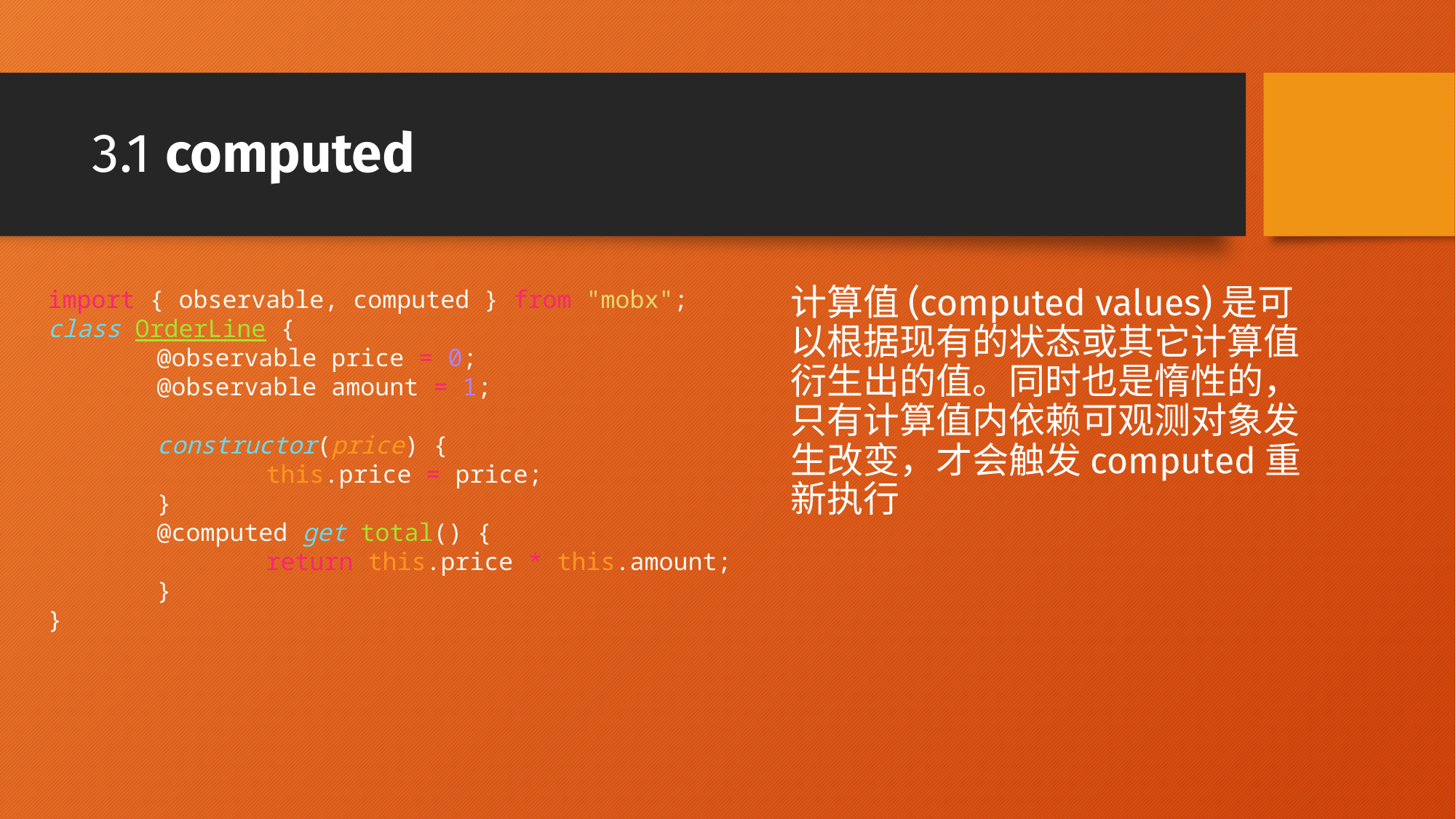

# 3.1 computed
import { observable, computed } from "mobx";
class OrderLine {
	@observable price = 0;
	@observable amount = 1;
	constructor(price) {
		this.price = price;
	}
	@computed get total() {
		return this.price * this.amount;
	}
}

计算值(computed values)是可以根据现有的状态或其它计算值衍生出的值。同时也是惰性的，只有计算值内依赖可观测对象发生改变，才会触发computed重新执行